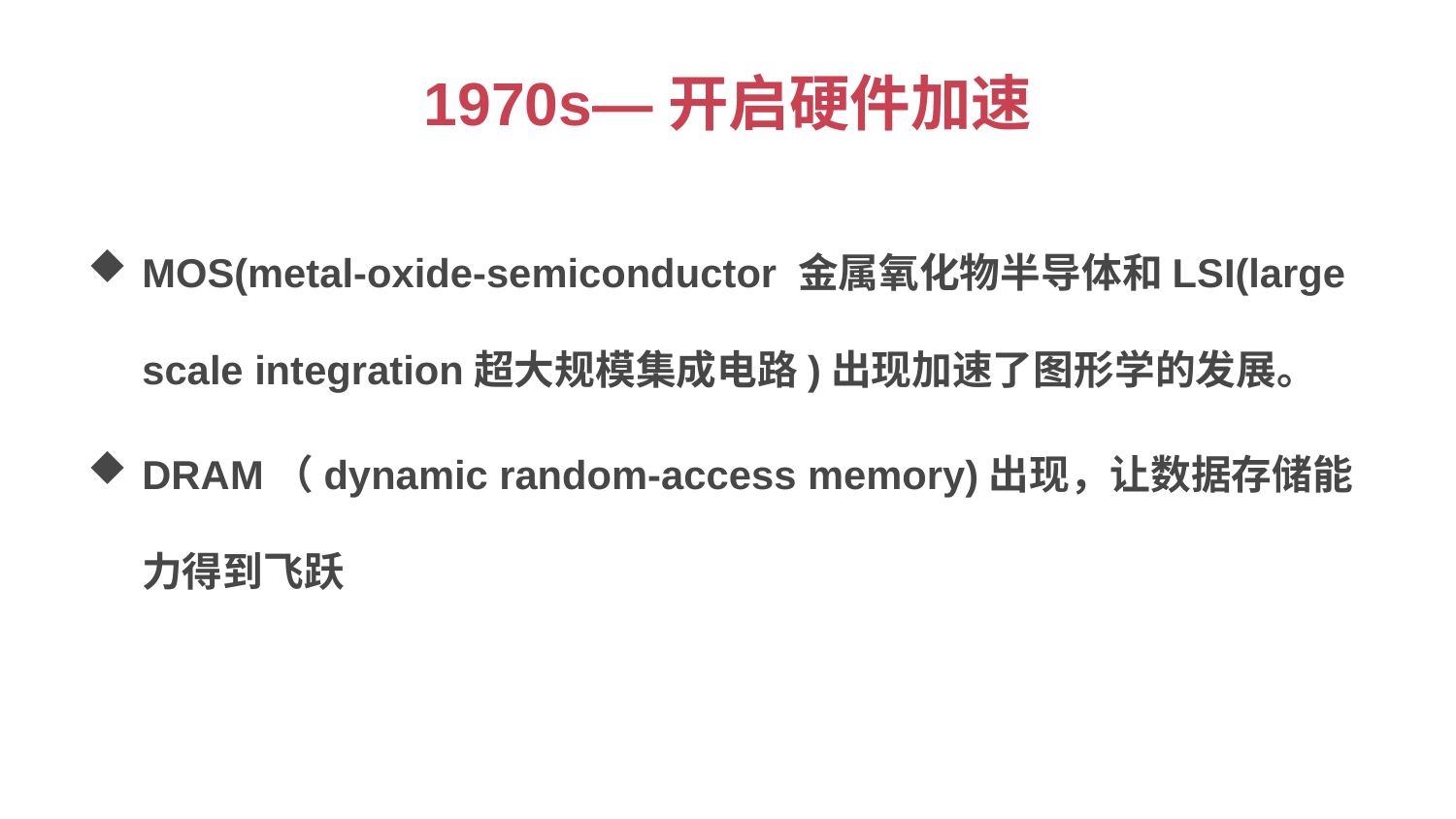

# 1970s—开启硬件加速
MOS(metal-oxide-semiconductor 金属氧化物半导体和LSI(large scale integration超大规模集成电路)出现加速了图形学的发展。
DRAM（dynamic random-access memory)出现，让数据存储能力得到飞跃